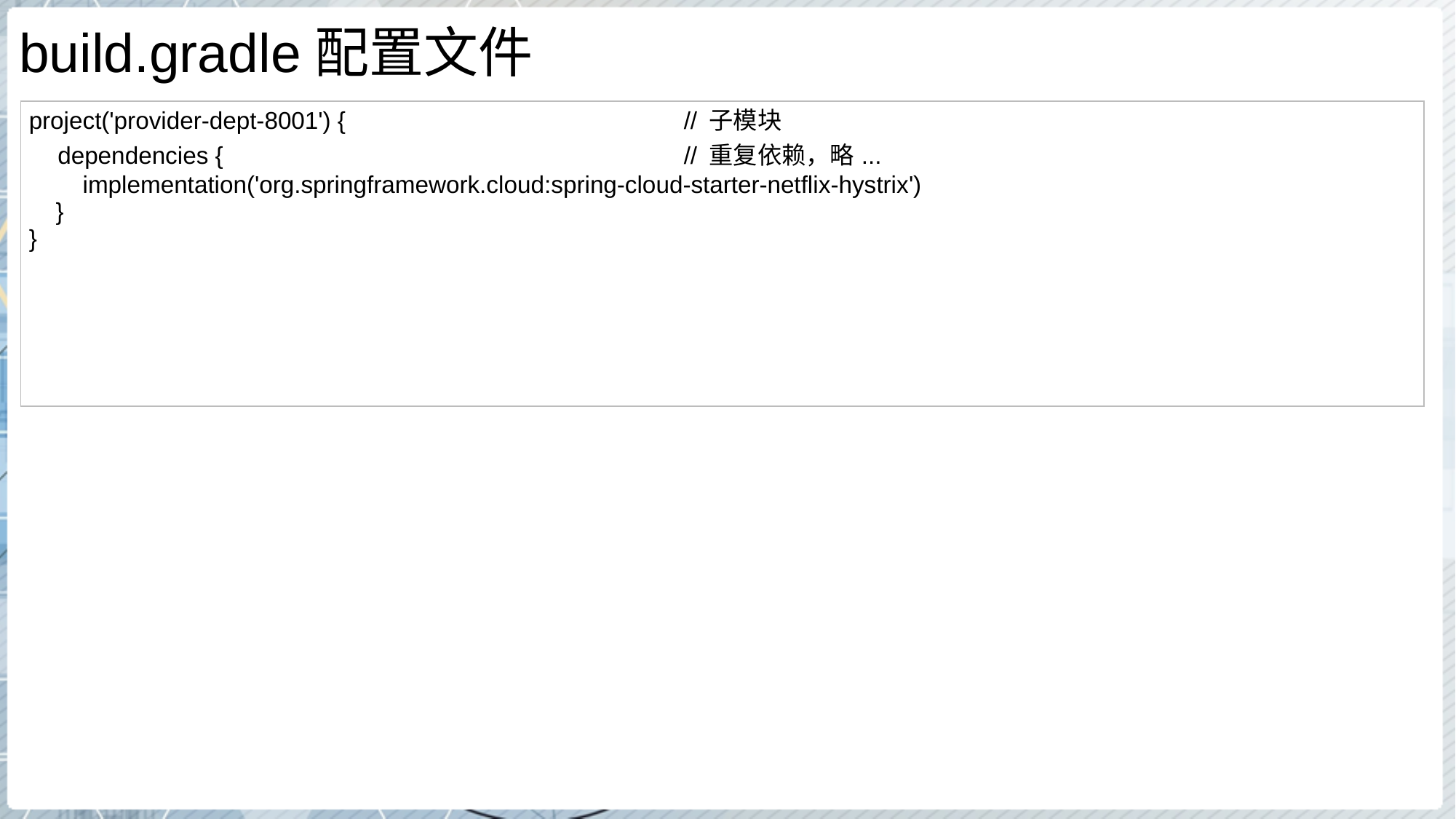

# build.gradle配置文件
| project('provider-dept-8001') { // 子模块 dependencies { // 重复依赖，略... implementation('org.springframework.cloud:spring-cloud-starter-netflix-hystrix') } } |
| --- |